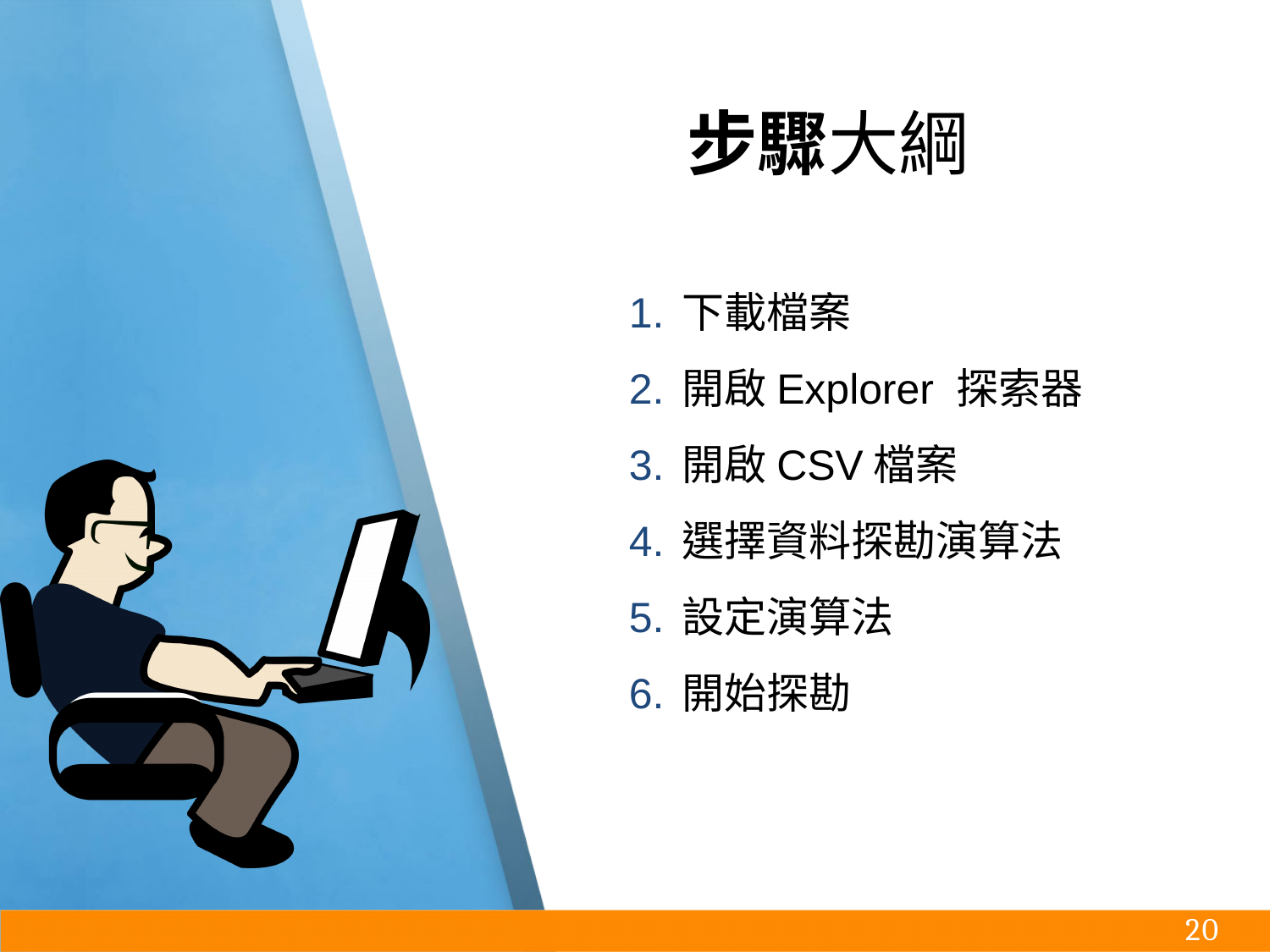

# 步驟大綱
下載檔案
開啟Explorer 探索器
開啟CSV檔案
選擇資料探勘演算法
設定演算法
開始探勘
20